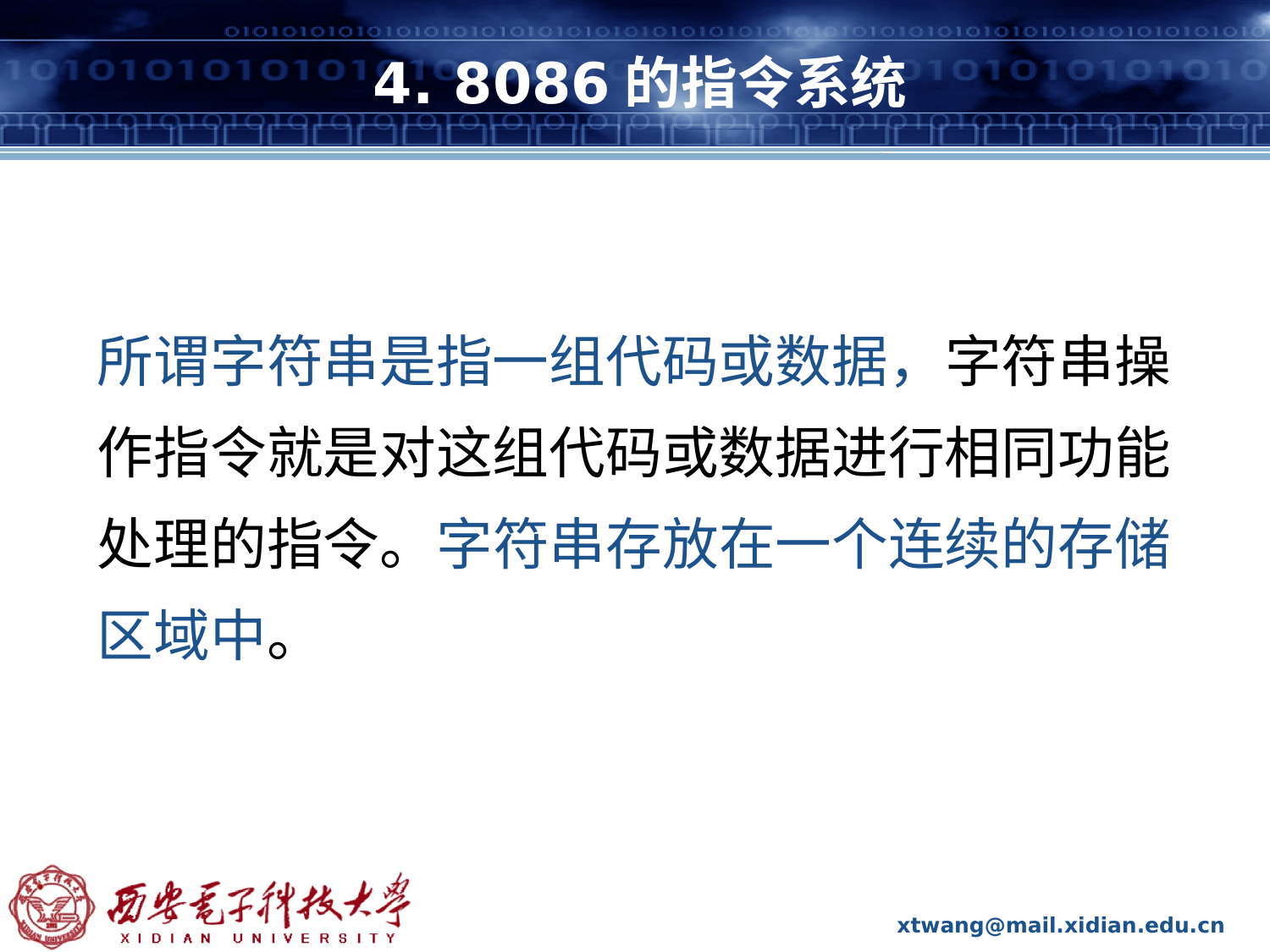

# 4. 8086的指令系统
所谓字符串是指一组代码或数据，字符串操作指令就是对这组代码或数据进行相同功能处理的指令。字符串存放在一个连续的存储区域中。